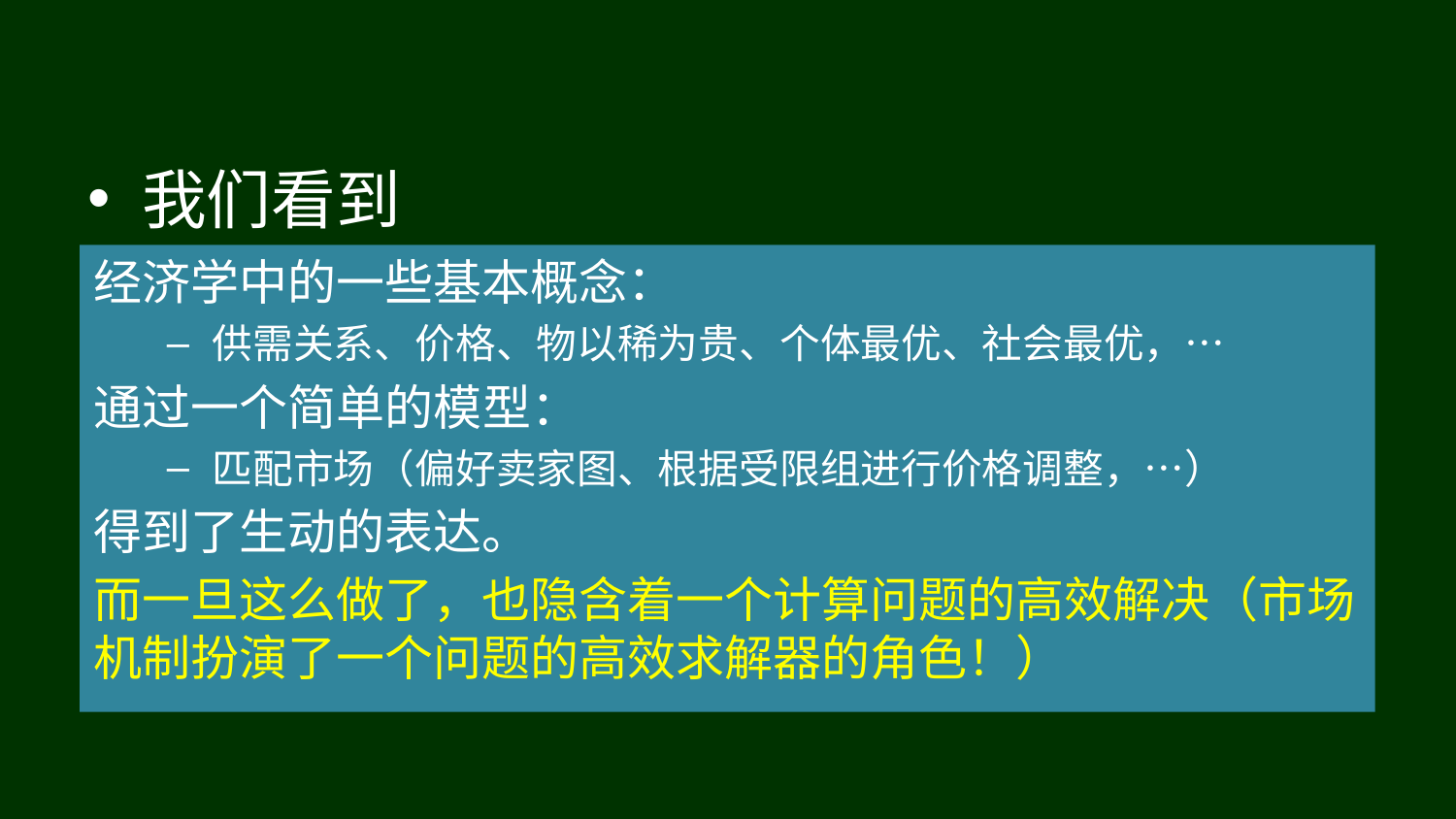

#
我们看到
经济学中的一些基本概念：
供需关系、价格、物以稀为贵、个体最优、社会最优，…
通过一个简单的模型：
匹配市场（偏好卖家图、根据受限组进行价格调整，…）
得到了生动的表达。
而一旦这么做了，也隐含着一个计算问题的高效解决（市场机制扮演了一个问题的高效求解器的角色！）